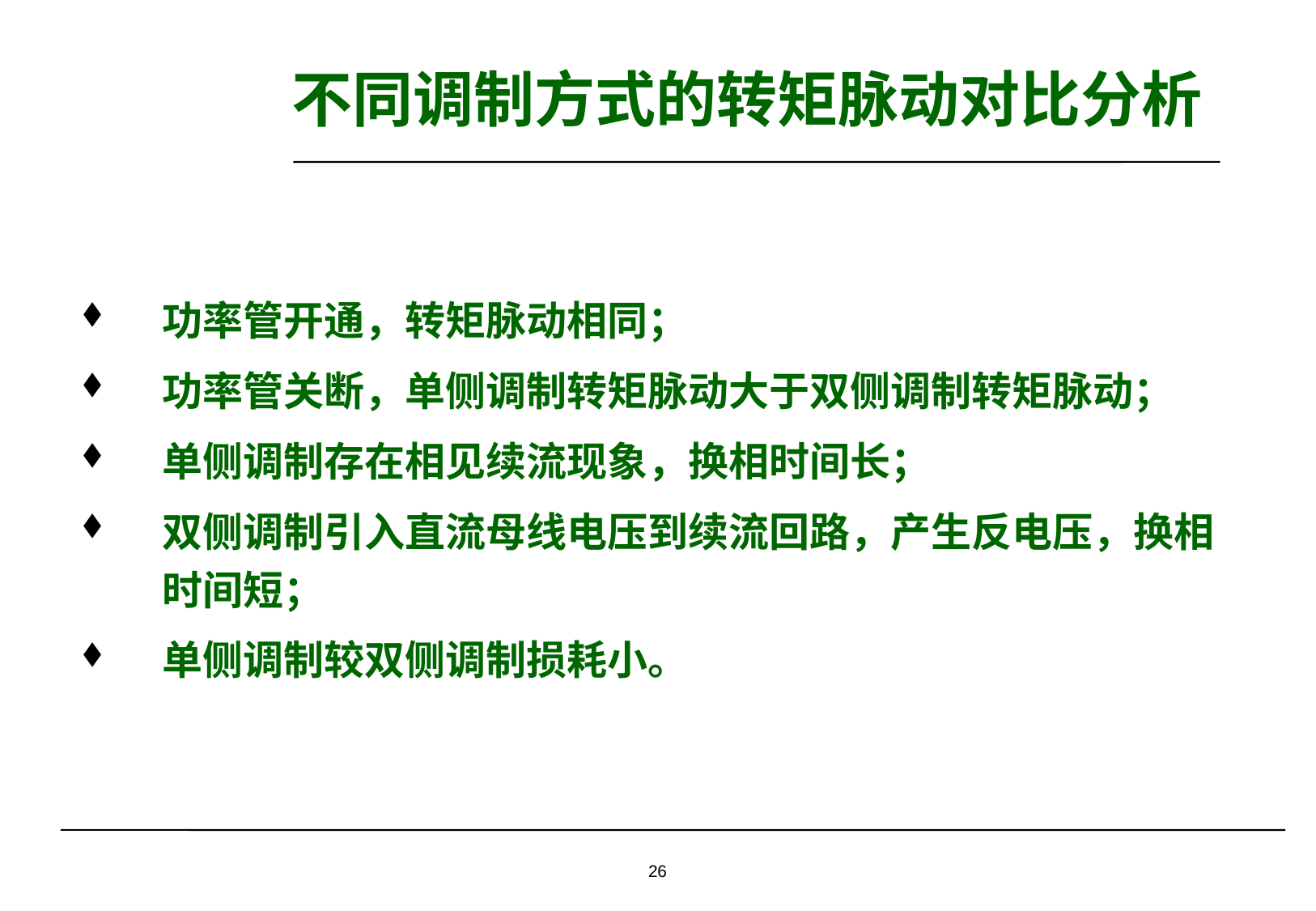

# 不同调制方式的转矩脉动对比分析
功率管开通，转矩脉动相同；
功率管关断，单侧调制转矩脉动大于双侧调制转矩脉动；
单侧调制存在相见续流现象，换相时间长；
双侧调制引入直流母线电压到续流回路，产生反电压，换相时间短；
单侧调制较双侧调制损耗小。
26